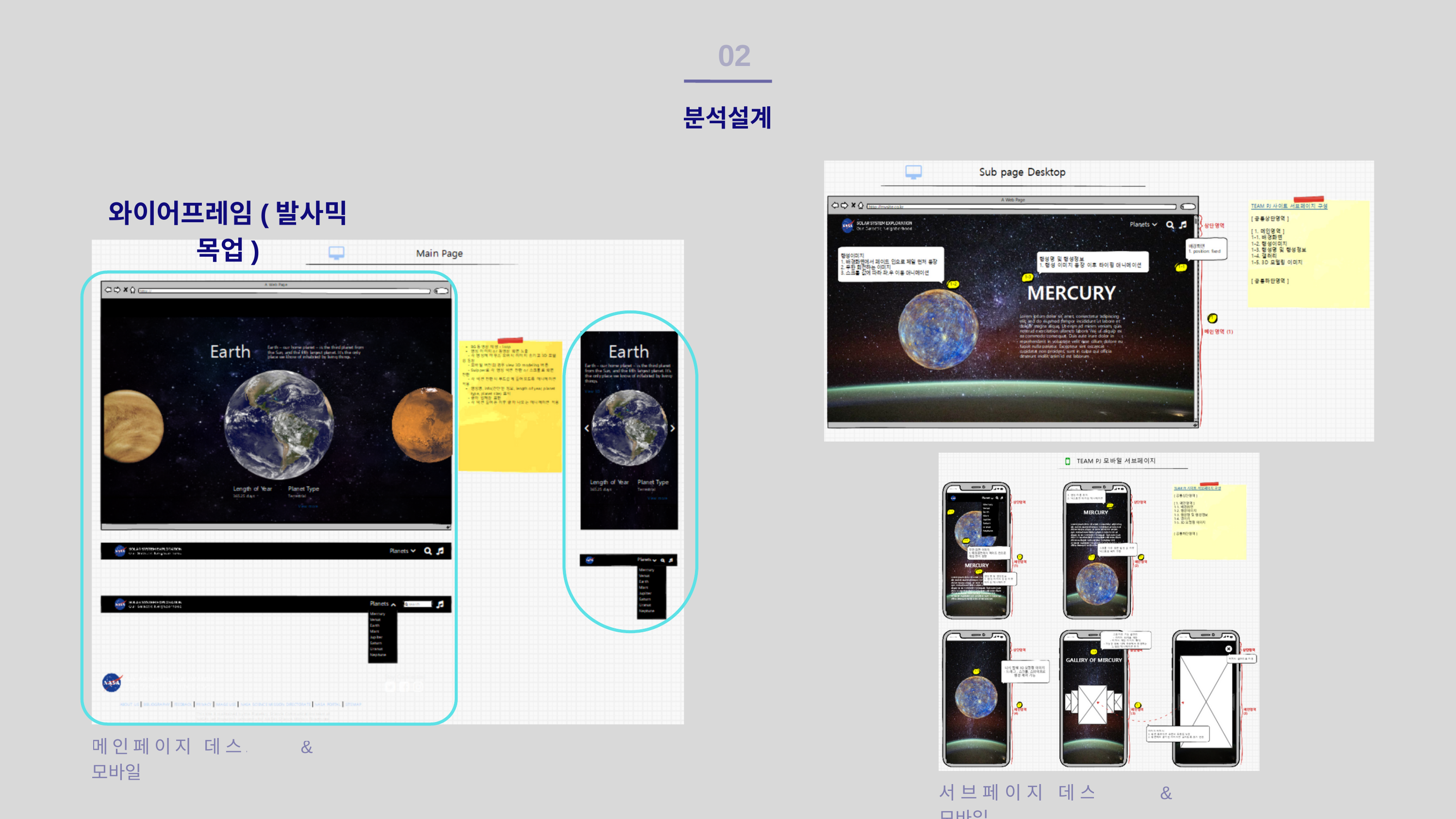

02

분석설계

와이어프레임(발사믹 목업)

메인페이지 데스크탑 & 모바일
서브페이지 데스크탑 & 모바일